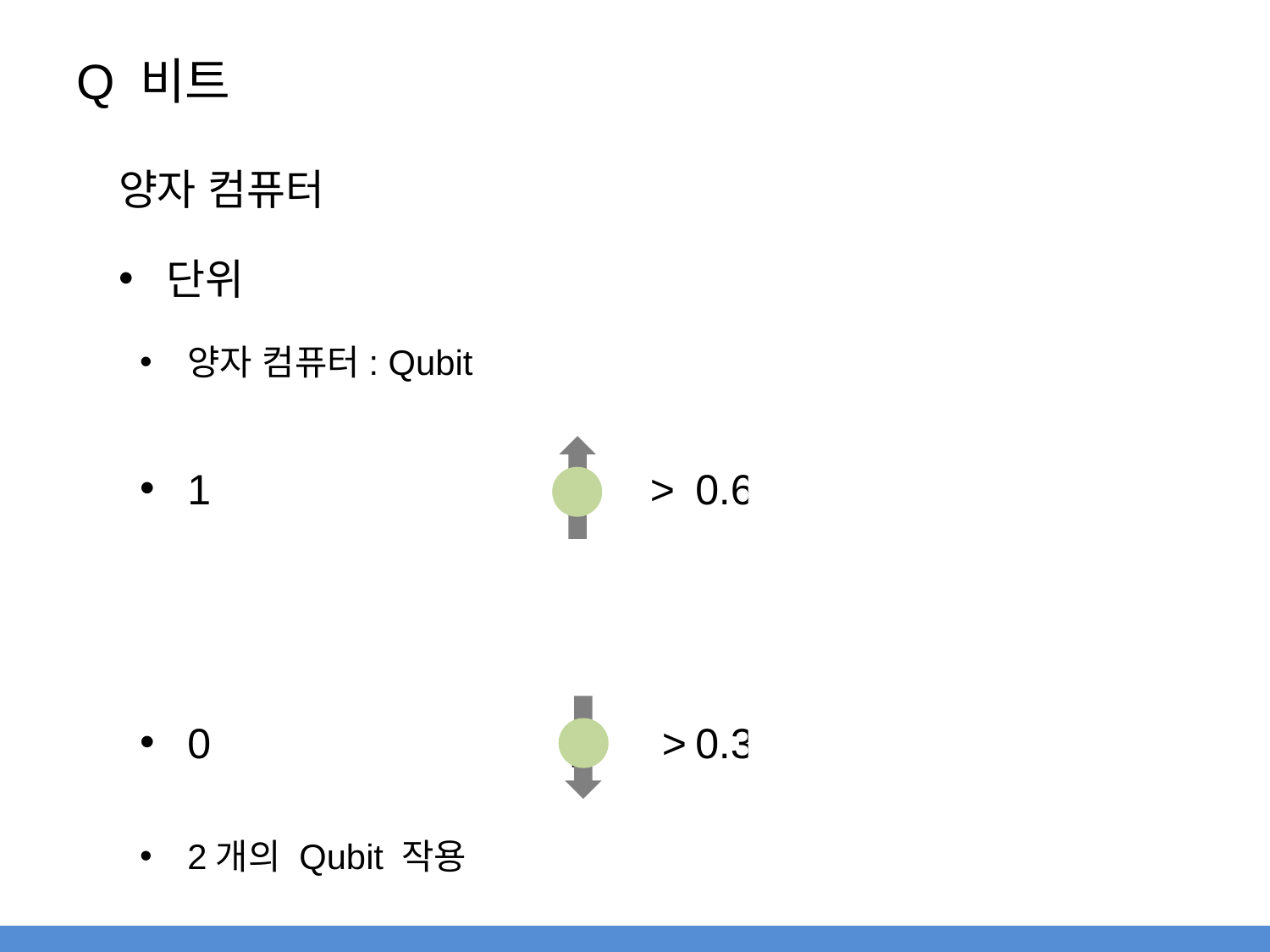

# Q 비트
양자 컴퓨터
단위
양자 컴퓨터: Qubit

1			|      >	0.64%
0			|       >	0.36%

2개의 Qubit 작용